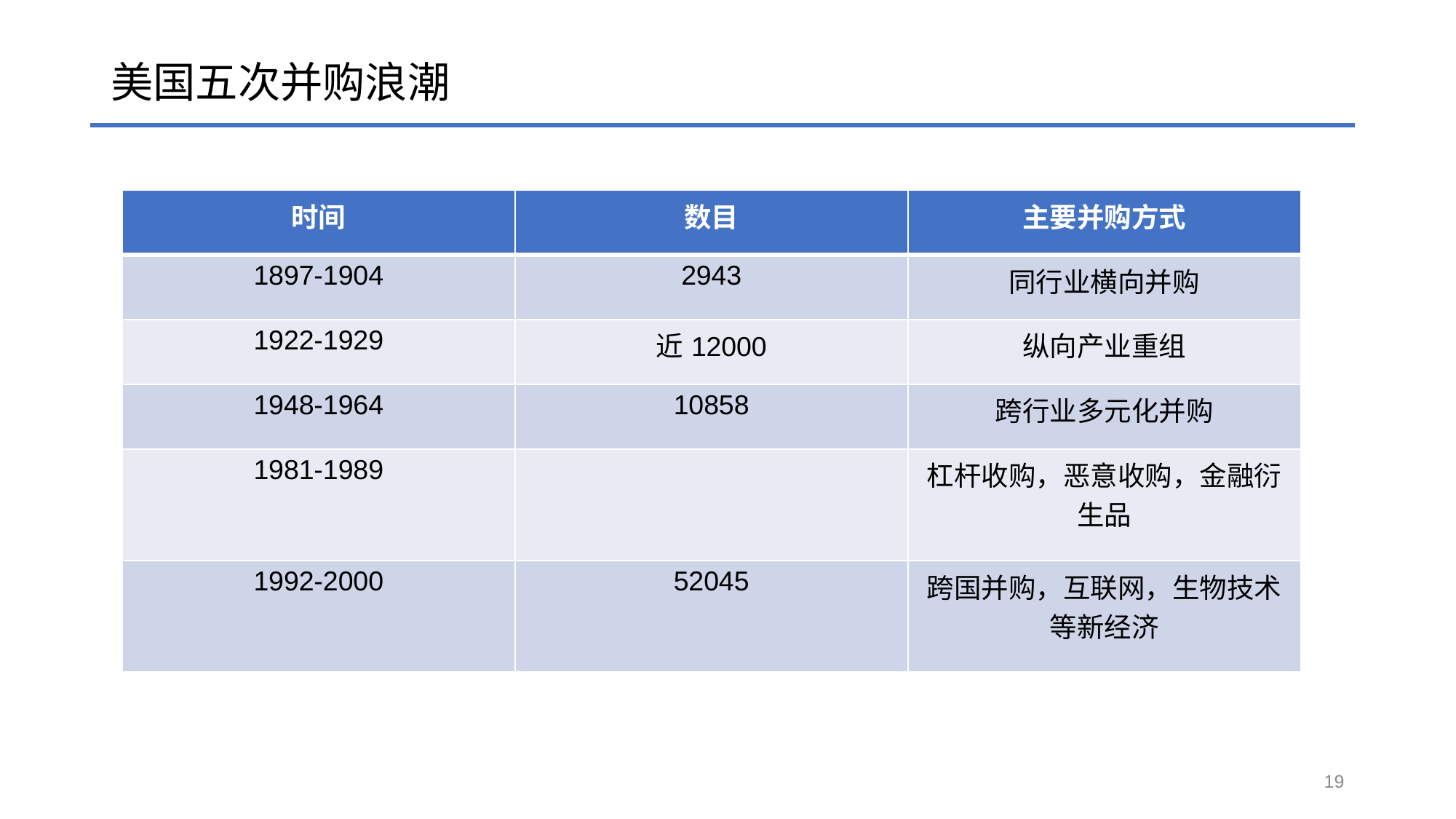

# 美国五次并购浪潮
| 时间 | 数目 | 主要并购方式 |
| --- | --- | --- |
| 1897-1904 | 2943 | 同行业横向并购 |
| 1922-1929 | 近12000 | 纵向产业重组 |
| 1948-1964 | 10858 | 跨行业多元化并购 |
| 1981-1989 |  | 杠杆收购，恶意收购，金融衍生品 |
| 1992-2000 | 52045 | 跨国并购，互联网，生物技术等新经济 |
19